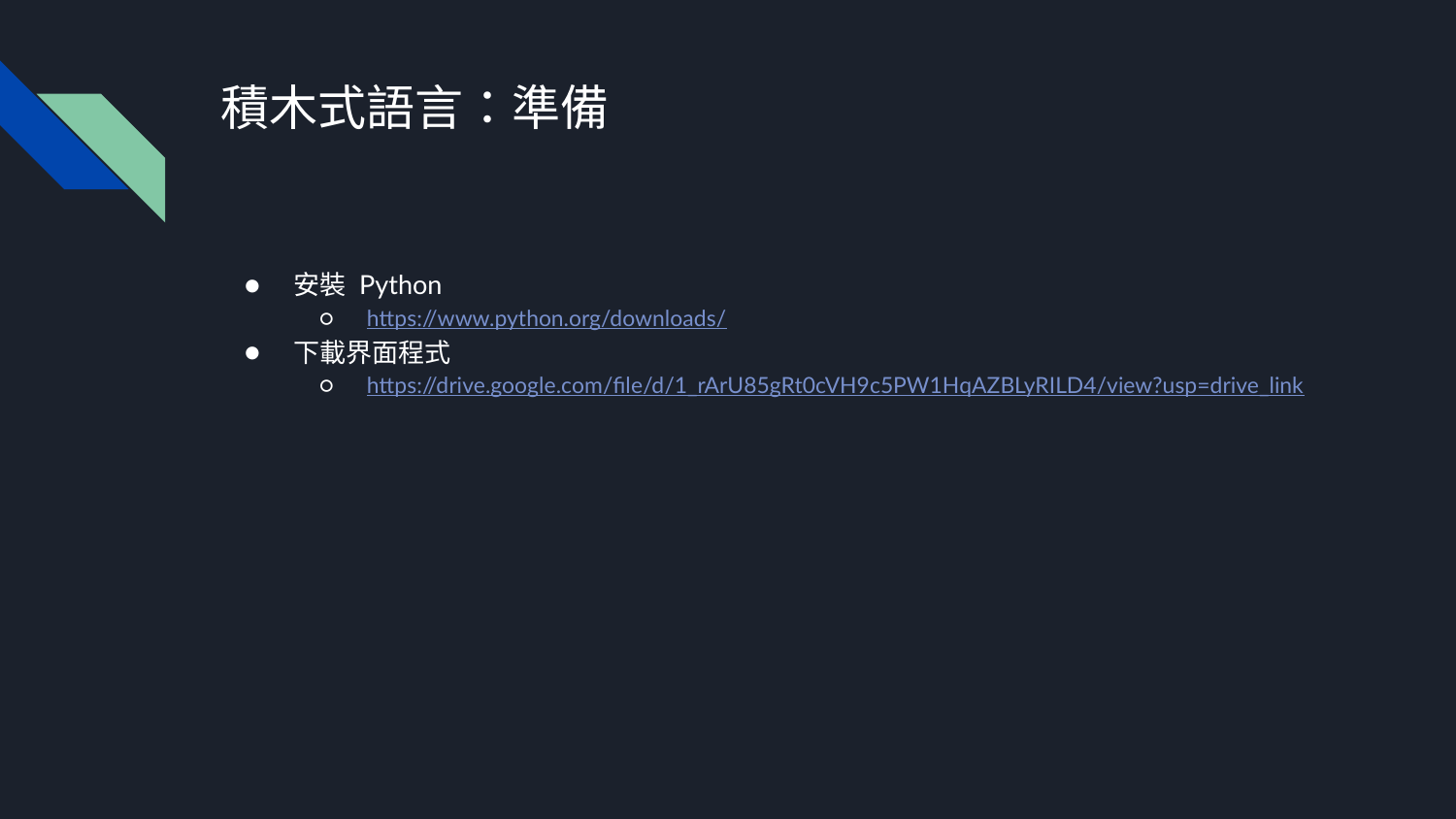

# 積木式語言：準備
安裝 Python
https://www.python.org/downloads/
下載界面程式
https://drive.google.com/file/d/1_rArU85gRt0cVH9c5PW1HqAZBLyRILD4/view?usp=drive_link